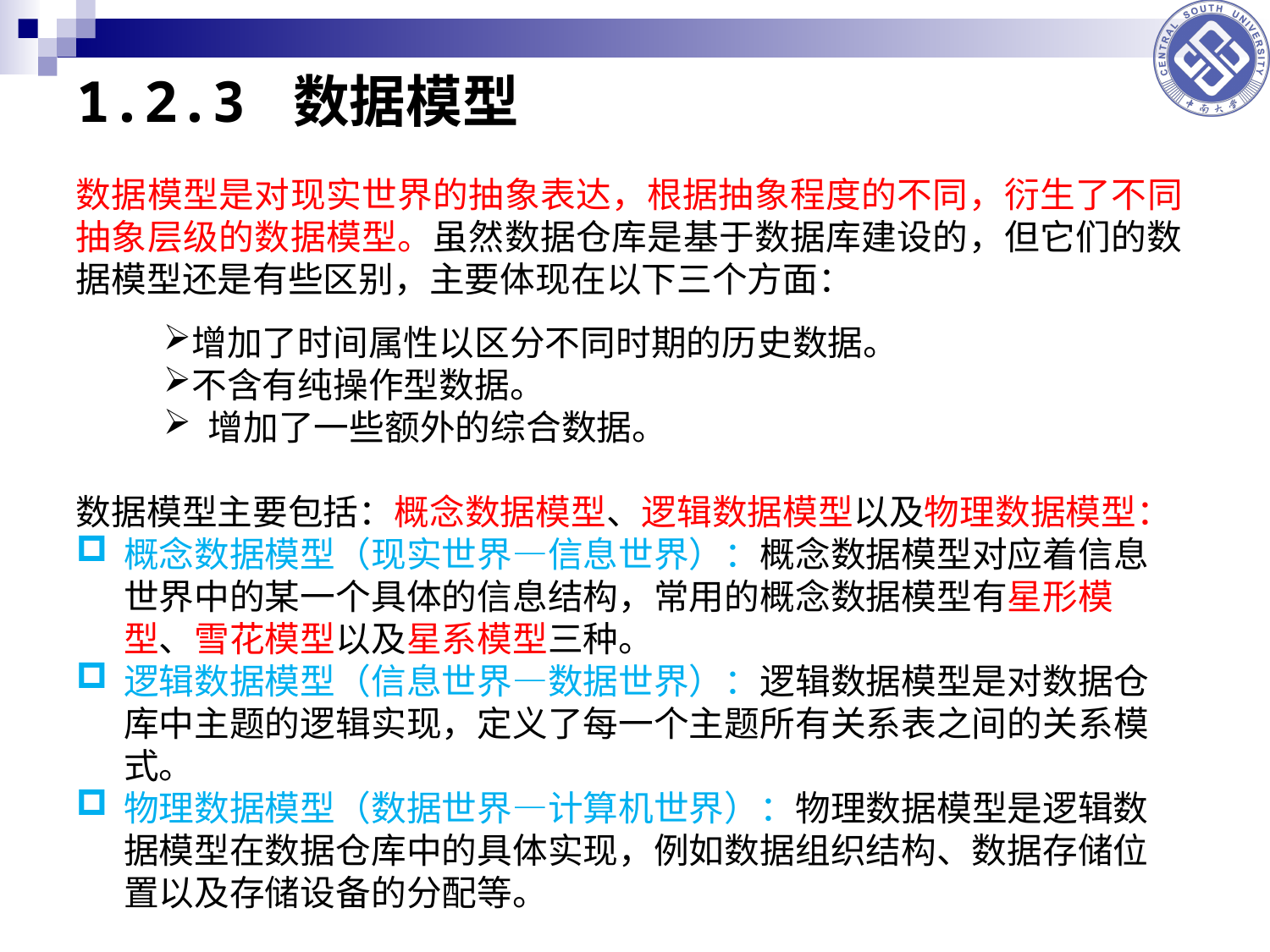

# 1.2.3 数据模型
数据模型是对现实世界的抽象表达，根据抽象程度的不同，衍生了不同抽象层级的数据模型。虽然数据仓库是基于数据库建设的，但它们的数据模型还是有些区别，主要体现在以下三个方面：
增加了时间属性以区分不同时期的历史数据。
不含有纯操作型数据。
 增加了一些额外的综合数据。

数据模型主要包括：概念数据模型、逻辑数据模型以及物理数据模型：
概念数据模型（现实世界—信息世界）：概念数据模型对应着信息世界中的某一个具体的信息结构，常用的概念数据模型有星形模型、雪花模型以及星系模型三种。
逻辑数据模型（信息世界—数据世界）：逻辑数据模型是对数据仓库中主题的逻辑实现，定义了每一个主题所有关系表之间的关系模式。
物理数据模型（数据世界—计算机世界）：物理数据模型是逻辑数据模型在数据仓库中的具体实现，例如数据组织结构、数据存储位置以及存储设备的分配等。